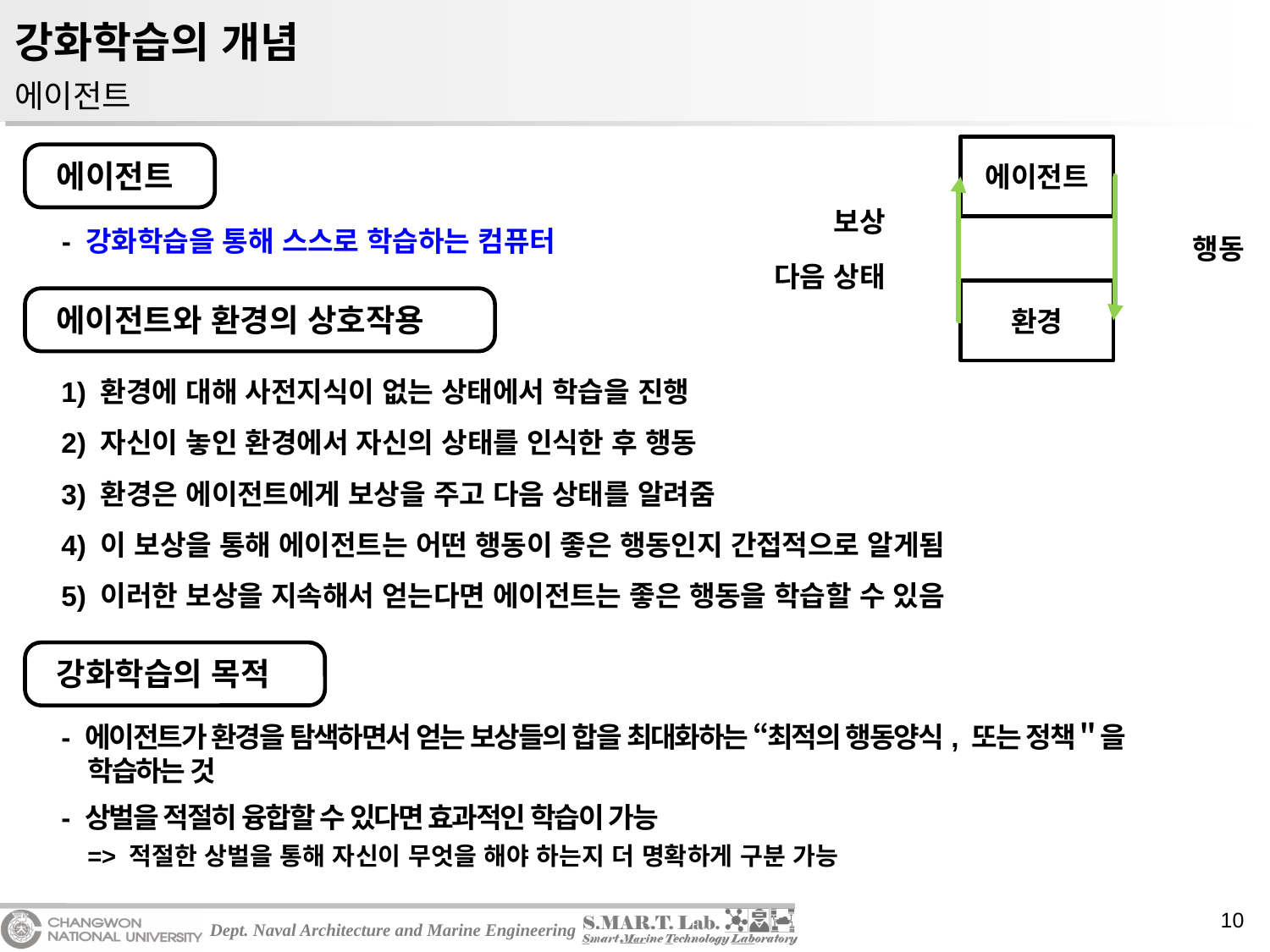

# 강화학습의 개념
에이전트
에이전트
보상

다음 상태
행동
환경

에이전트
- 강화학습을 통해 스스로 학습하는 컴퓨터

에이전트와 환경의 상호작용
1) 환경에 대해 사전지식이 없는 상태에서 학습을 진행
2) 자신이 놓인 환경에서 자신의 상태를 인식한 후 행동
3) 환경은 에이전트에게 보상을 주고 다음 상태를 알려줌
4) 이 보상을 통해 에이전트는 어떤 행동이 좋은 행동인지 간접적으로 알게됨
5) 이러한 보상을 지속해서 얻는다면 에이전트는 좋은 행동을 학습할 수 있음

강화학습의 목적
- 에이전트가 환경을 탐색하면서 얻는 보상들의 합을 최대화하는 “최적의 행동양식, 또는 정책＂을
   학습하는 것
- 상벌을 적절히 융합할 수 있다면 효과적인 학습이 가능
=> 적절한 상벌을 통해 자신이 무엇을 해야 하는지 더 명확하게 구분 가능
10